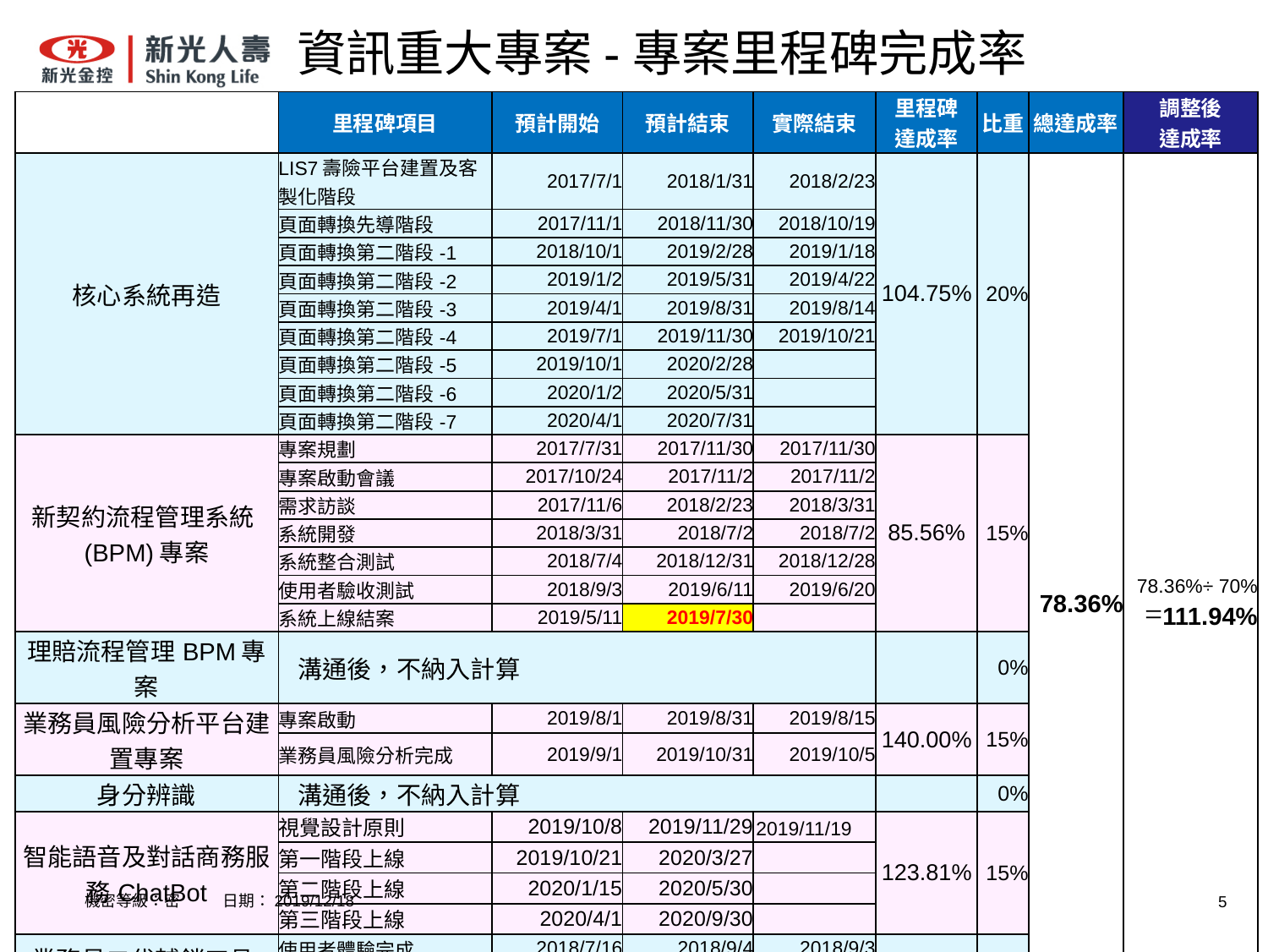

# 資訊重大專案-專案里程碑完成率
|  | 里程碑項目 | 預計開始 | 預計結束 | 實際結束 | 里程碑 達成率 | 比重 | 總達成率 | 調整後 達成率 |
| --- | --- | --- | --- | --- | --- | --- | --- | --- |
| 核心系統再造 | LIS7壽險平台建置及客製化階段 | 2017/7/1 | 2018/1/31 | 2018/2/23 | 104.75% | 20% | 78.36% | 78.36%÷ 70% =111.94% |
|  | 頁面轉換先導階段 | 2017/11/1 | 2018/11/30 | 2018/10/19 |  |  |  |  |
|  | 頁面轉換第二階段-1 | 2018/10/1 | 2019/2/28 | 2019/1/18 |  |  |  |  |
|  | 頁面轉換第二階段-2 | 2019/1/2 | 2019/5/31 | 2019/4/22 |  |  |  |  |
|  | 頁面轉換第二階段-3 | 2019/4/1 | 2019/8/31 | 2019/8/14 |  |  |  |  |
|  | 頁面轉換第二階段-4 | 2019/7/1 | 2019/11/30 | 2019/10/21 |  |  |  |  |
|  | 頁面轉換第二階段-5 | 2019/10/1 | 2020/2/28 |  |  |  |  |  |
|  | 頁面轉換第二階段-6 | 2020/1/2 | 2020/5/31 |  |  |  |  |  |
|  | 頁面轉換第二階段-7 | 2020/4/1 | 2020/7/31 |  |  |  |  |  |
| 新契約流程管理系統(BPM)專案 | 專案規劃 | 2017/7/31 | 2017/11/30 | 2017/11/30 | 85.56% | 15% |  |  |
|  | 專案啟動會議 | 2017/10/24 | 2017/11/2 | 2017/11/2 |  |  |  |  |
|  | 需求訪談 | 2017/11/6 | 2018/2/23 | 2018/3/31 |  |  |  |  |
|  | 系統開發 | 2018/3/31 | 2018/7/2 | 2018/7/2 |  |  |  |  |
|  | 系統整合測試 | 2018/7/4 | 2018/12/31 | 2018/12/28 |  |  |  |  |
|  | 使用者驗收測試 | 2018/9/3 | 2019/6/11 | 2019/6/20 |  |  |  |  |
|  | 系統上線結案 | 2019/5/11 | 2019/7/30 |  |  |  |  |  |
| 理賠流程管理BPM專案 | 溝通後，不納入計算 |  |  |  |  | 0% |  |  |
| 業務員風險分析平台建置專案 | 專案啟動 | 2019/8/1 | 2019/8/31 | 2019/8/15 | 140.00% | 15% |  |  |
|  | 業務員風險分析完成 | 2019/9/1 | 2019/10/31 | 2019/10/5 |  |  |  |  |
| 身分辨識 | 溝通後，不納入計算 |  |  |  |  | 0% |  |  |
| 智能語音及對話商務服務ChatBot | 視覺設計原則 | 2019/10/8 | 2019/11/29 | 2019/11/19 | 123.81% | 15% |  |  |
|  | 第一階段上線 | 2019/10/21 | 2020/3/27 |  |  |  |  |  |
|  | 第二階段上線 | 2020/1/15 | 2020/5/30 |  |  |  |  |  |
|  | 第三階段上線 | 2020/4/1 | 2020/9/30 |  |  |  |  |  |
| 業務員二代輔銷工具(客戶經營儀表版) | 使用者體驗完成 | 2018/7/16 | 2018/9/4 | 2018/9/3 | 100.00% | 5% |  |  |
|  | 產品I 完成 | 2018/9/5 | 2019/2/1 | 2019/1/25 |  |  |  |  |
|  | 產品II 完成 | 2019/1/2 | 2019/3/29 | 2019/3/29 |  |  |  |  |
| IFRS 17\_總帳系統 | 溝通後，不納入計算 |  |  |  |  | 0% |  |  |
機密等級：密            日期：2019/12/18